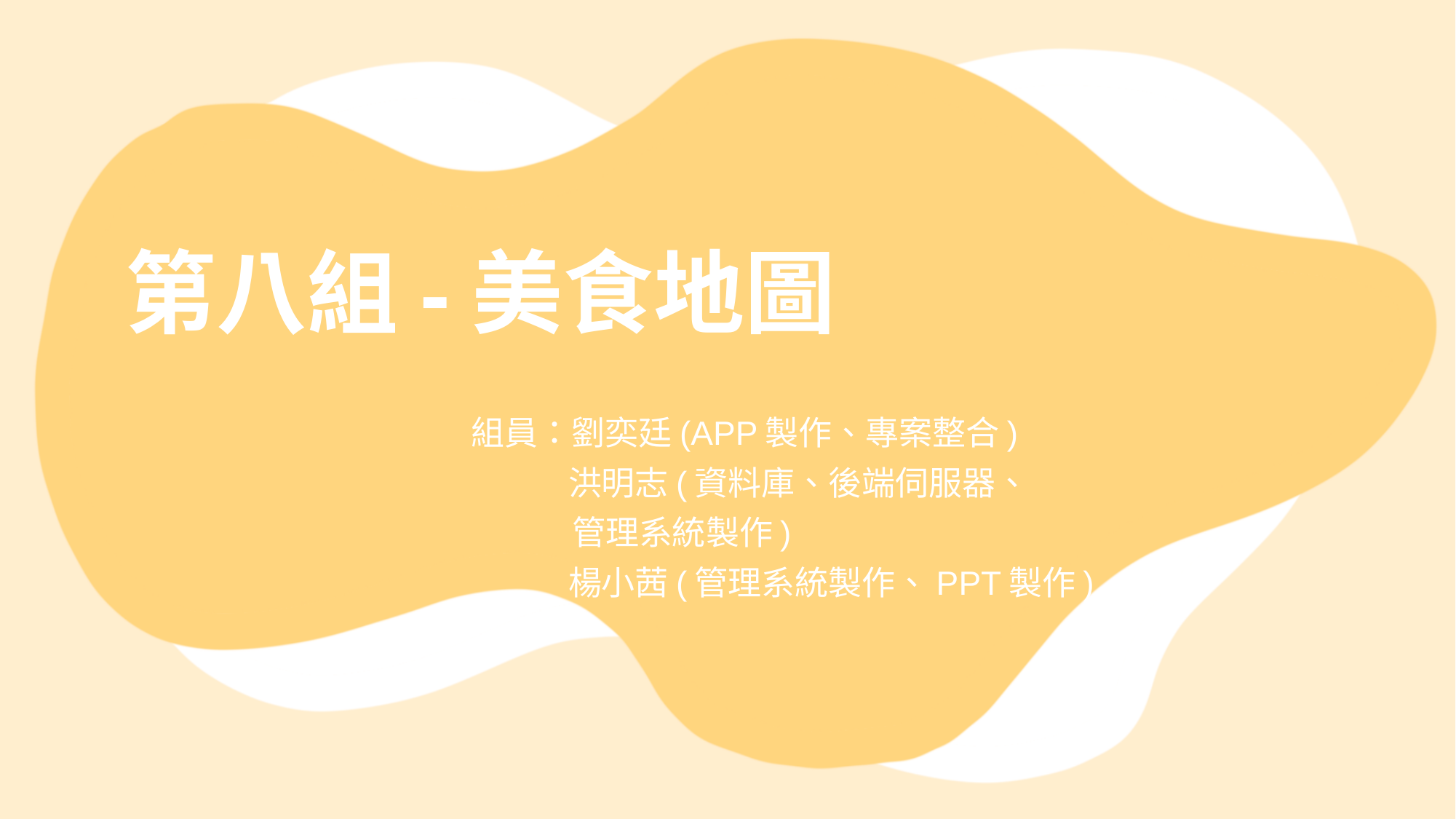

# 第八組-美食地圖
組員：劉奕廷(APP製作、專案整合)
            洪明志(資料庫、後端伺服器、
	管理系統製作)
            楊小茜(管理系統製作、PPT製作)